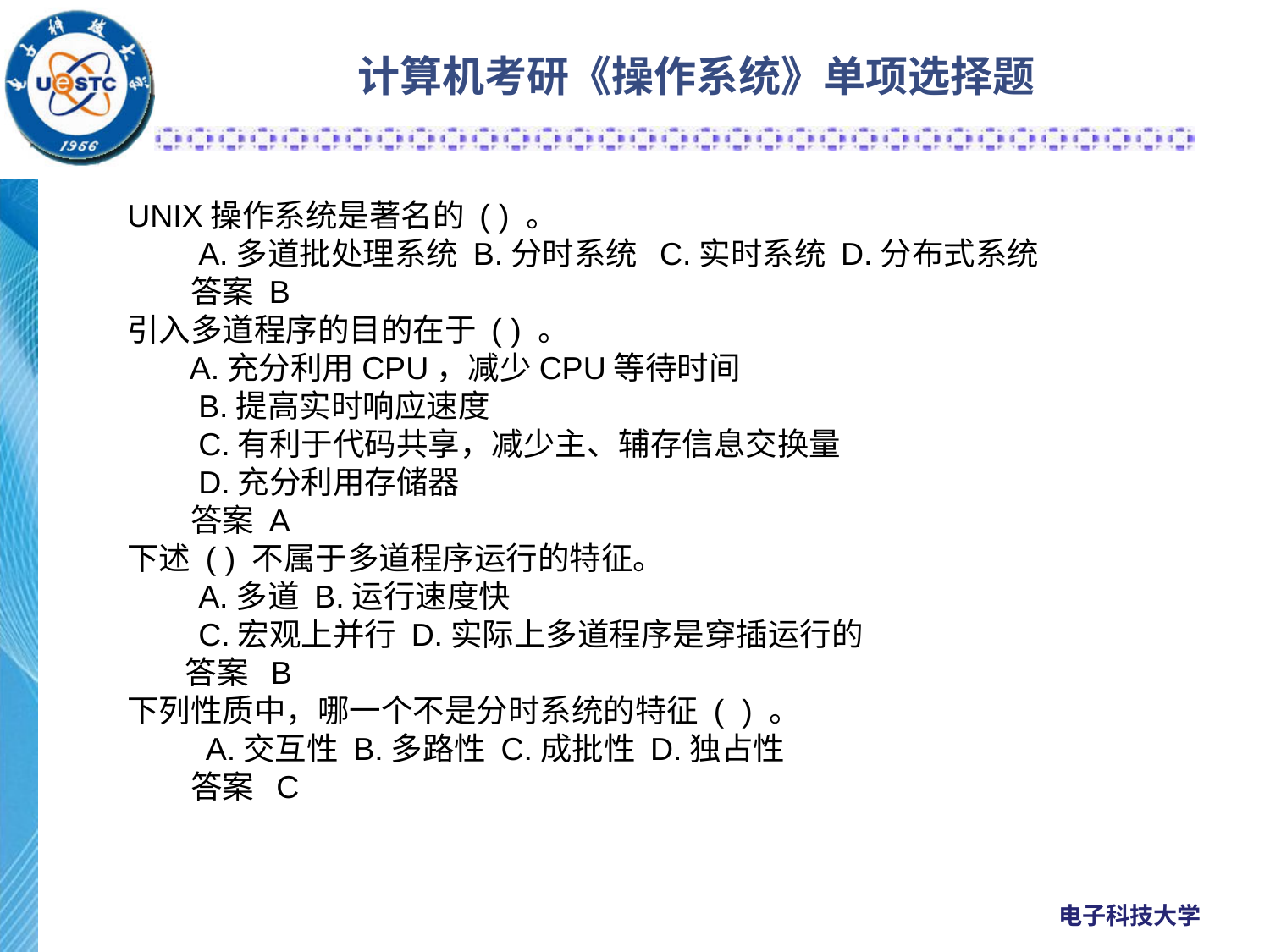

# 计算机考研《操作系统》单项选择题
UNIX操作系统是著名的 ( ) 。
　　A.多道批处理系统 B.分时系统  C.实时系统 D.分布式系统
　　答案 B
引入多道程序的目的在于 ( ) 。
       A.充分利用CPU，减少CPU等待时间
　　B.提高实时响应速度
　　C.有利于代码共享，减少主、辅存信息交换量
　　D.充分利用存储器
　　答案 A
下述 ( ) 不属于多道程序运行的特征。
　　A.多道 B.运行速度快
　　C.宏观上并行 D.实际上多道程序是穿插运行的
       答案  B
下列性质中，哪一个不是分时系统的特征 (  ) 。
　　 A.交互性 B.多路性 C.成批性 D.独占性
　　答案  C